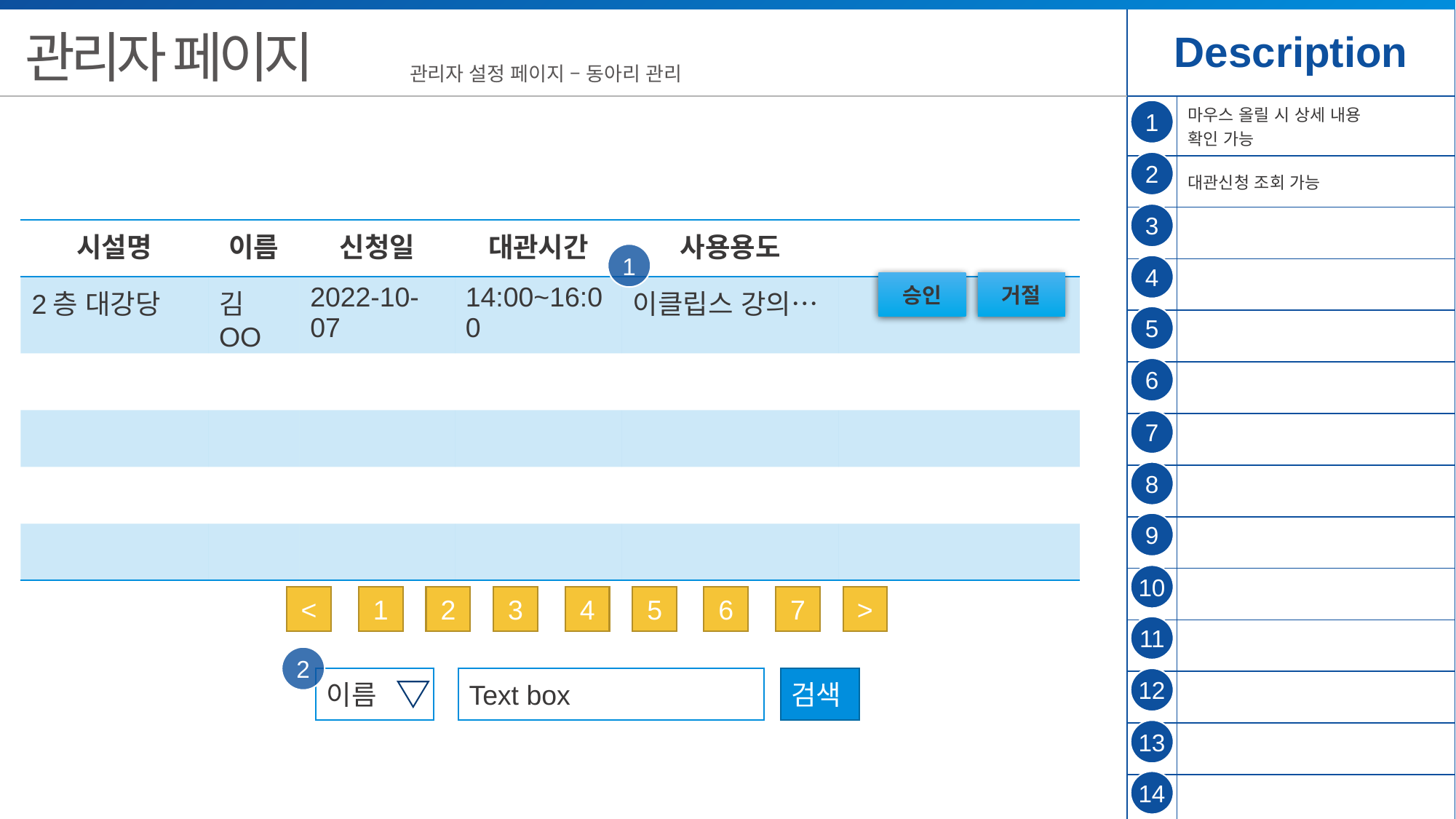

| Description |  |
| --- | --- |
|  | 마우스 올릴 시 상세 내용 확인 가능 |
|  | 대관신청 조회 가능 |
|  |  |
|  |  |
|  |  |
|  |  |
|  |  |
|  |  |
|  |  |
|  |  |
|  |  |
|  |  |
|  |  |
|  |  |
관리자 페이지
관리자 설정 페이지 – 동아리 관리
1
2
3
| 시설명 | 이름 | 신청일 | 대관시간 | 사용용도 |  |
| --- | --- | --- | --- | --- | --- |
| 2층 대강당 | 김OO | 2022-10-07 | 14:00~16:00 | 이클립스 강의… |  |
|  |  |  |  |  |  |
|  |  |  |  |  |  |
|  |  |  |  |  |  |
|  |  |  |  |  |  |
1
4
승인
거절
5
6
7
8
9
10
<
1
2
3
4
5
6
7
>
11
2
12
이름
Text box
검색

13
14